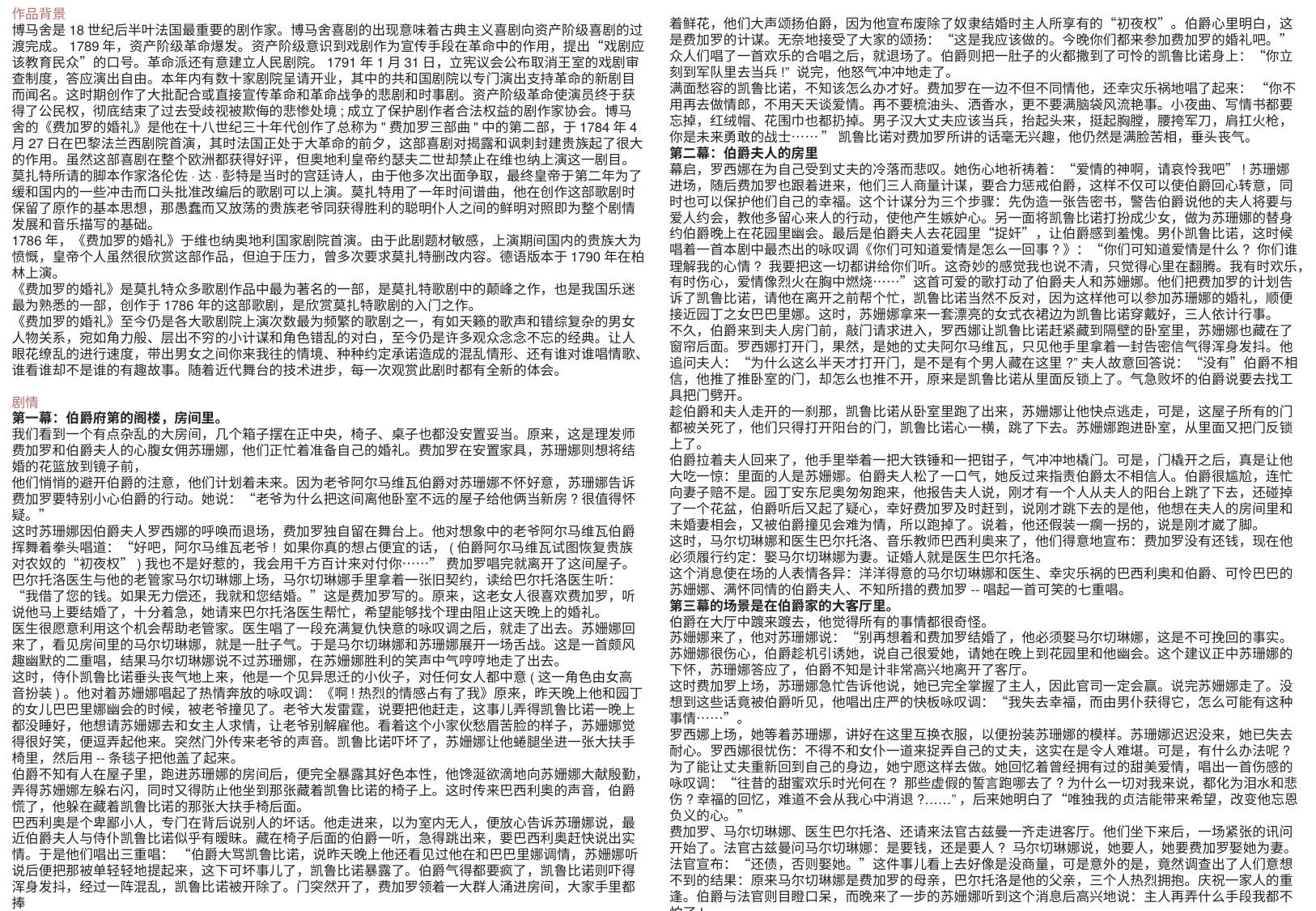

作品背景
博马舍是18世纪后半叶法国最重要的剧作家。博马舍喜剧的出现意味着古典主义喜剧向资产阶级喜剧的过渡完成。1789年，资产阶级革命爆发。资产阶级意识到戏剧作为宣传手段在革命中的作用，提出“戏剧应该教育民众”的口号。革命派还有意建立人民剧院。1791年1月31日，立宪议会公布取消王室的戏剧审查制度，答应演出自由。本年内有数十家剧院呈请开业，其中的共和国剧院以专门演出支持革命的新剧目而闻名。这时期创作了大批配合或直接宣传革命和革命战争的悲剧和时事剧。资产阶级革命使演员终于获得了公民权，彻底结束了过去受歧视被欺侮的悲惨处境;成立了保护剧作者合法权益的剧作家协会。博马舍的《费加罗的婚礼》是他在十八世纪三十年代创作了总称为"费加罗三部曲"中的第二部，于1784年4月27日在巴黎法兰西剧院首演，其时法国正处于大革命的前夕，这部喜剧对揭露和讽刺封建贵族起了很大的作用。虽然这部喜剧在整个欧洲都获得好评，但奥地利皇帝约瑟夫二世却禁止在维也纳上演这一剧目。
莫扎特所请的脚本作家洛伦佐·达·彭特是当时的宫廷诗人，由于他多次出面争取，最终皇帝于第二年为了缓和国内的一些冲击而口头批准改编后的歌剧可以上演。莫扎特用了一年时间谱曲，他在创作这部歌剧时保留了原作的基本思想，那愚蠢而又放荡的贵族老爷同获得胜利的聪明仆人之间的鲜明对照即为整个剧情发展和音乐描写的基础。
1786年，《费加罗的婚礼》于维也纳奥地利国家剧院首演。由于此剧题材敏感，上演期间国内的贵族大为愤慨，皇帝个人虽然很欣赏这部作品，但迫于压力，曾多次要求莫扎特删改内容。德语版本于1790年在柏林上演。
《费加罗的婚礼》是莫扎特众多歌剧作品中最为著名的一部，是莫扎特歌剧中的颠峰之作，也是我国乐迷最为熟悉的一部，创作于1786年的这部歌剧，是欣赏莫扎特歌剧的入门之作。
《费加罗的婚礼》至今仍是各大歌剧院上演次数最为频繁的歌剧之一，有如天籁的歌声和错综复杂的男女人物关系，宛如角力般、层出不穷的小计谋和角色错乱的对白，至今仍是许多观众念念不忘的经典。让人眼花缭乱的进行速度，带出男女之间你来我往的情境、种种约定承诺造成的混乱情形、还有谁对谁唱情歌、谁看谁却不是谁的有趣故事。随着近代舞台的技术进步，每一次观赏此剧时都有全新的体会。

剧情
第一幕：伯爵府第的阁楼，房间里。
我们看到一个有点杂乱的大房间，几个箱子摆在正中央，椅子、桌子也都没安置妥当。原来，这是理发师费加罗和伯爵夫人的心腹女佣苏珊娜，他们正忙着准备自己的婚礼。费加罗在安置家具，苏珊娜则想将结婚的花篮放到镜子前，
他们悄悄的避开伯爵的注意，他们计划着未来。因为老爷阿尔马维瓦伯爵对苏珊娜不怀好意，苏珊娜告诉费加罗要特别小心伯爵的行动。她说：“老爷为什么把这间离他卧室不远的屋子给他俩当新房?很值得怀疑。”
这时苏珊娜因伯爵夫人罗西娜的呼唤而退场，费加罗独自留在舞台上。他对想象中的老爷阿尔马维瓦伯爵挥舞着拳头唱道：“好吧，阿尔马维瓦老爷! 如果你真的想占便宜的话，(伯爵阿尔马维瓦试图恢复贵族对农奴的“初夜权”)我也不是好惹的，我会用千方百计来对付你……” 费加罗唱完就离开了这间屋子。
巴尔托洛医生与他的老管家马尔切琳娜上场，马尔切琳娜手里拿着一张旧契约，读给巴尔托洛医生听：“我借了您的钱。如果无力偿还，我就和您结婚。”这是费加罗写的。原来，这老女人很喜欢费加罗，听说他马上要结婚了，十分着急，她请来巴尔托洛医生帮忙，希望能够找个理由阻止这天晚上的婚礼。
医生很愿意利用这个机会帮助老管家。医生唱了一段充满复仇快意的咏叹调之后，就走了出去。苏姗娜回来了，看见房间里的马尔切琳娜，就是一肚子气。于是马尔切琳娜和苏珊娜展开一场舌战。这是一首颇风趣幽默的二重唱，结果马尔切琳娜说不过苏珊娜，在苏姗娜胜利的笑声中气哼哼地走了出去。
这时，侍仆凯鲁比诺垂头丧气地上来，他是一个见异思迁的小伙子，对任何女人都中意(这一角色由女高音扮装)。他对着苏姗娜唱起了热情奔放的咏叹调：《啊!热烈的情感占有了我》原来，昨天晚上他和园丁的女儿巴巴里娜幽会的时候，被老爷撞见了。老爷大发雷霆，说要把他赶走，这事儿弄得凯鲁比诺一晚上都没睡好，他想请苏姗娜去和女主人求情，让老爷别解雇他。看着这个小家伙愁眉苦脸的样子，苏姗娜觉得很好笑，便逗弄起他来。突然门外传来老爷的声音。凯鲁比诺吓坏了，苏姗娜让他蜷腿坐进一张大扶手椅里，然后用--条毯子把他盖了起来。
伯爵不知有人在屋子里，跑进苏珊娜的房间后，便完全暴露其好色本性，他馋涎欲滴地向苏姗娜大献殷勤，弄得苏姗娜左躲右闪，同时又得防止他坐到那张藏着凯鲁比诺的椅子上。这时传来巴西利奥的声音，伯爵慌了，他躲在藏着凯鲁比诺的那张大扶手椅后面。
巴西利奥是个卑鄙小人，专门在背后说别人的坏话。他走进来，以为室内无人，便放心告诉苏珊娜说，最近伯爵夫人与侍仆凯鲁比诺似乎有暧昧。藏在椅子后面的伯爵一听，急得跳出来，要巴西利奥赶快说出实情。于是他们唱出三重唱： “伯爵大骂凯鲁比诺，说昨天晚上他还看见过他在和巴巴里娜调情，苏姗娜听说后便把那被单轻轻地提起来，这下可坏事儿了，凯鲁比诺暴露了。伯爵气得都要疯了，凯鲁比诺则吓得浑身发抖，经过一阵混乱，凯鲁比诺被开除了。门突然开了，费加罗领着一大群人涌进房间，大家手里都捧
着鲜花，他们大声颂扬伯爵，因为他宣布废除了奴隶结婚时主人所享有的“初夜权”。伯爵心里明白，这是费加罗的计谋。无奈地接受了大家的颂扬：“这是我应该做的。今晚你们都来参加费加罗的婚礼吧。”
众人们唱了一首欢乐的合唱之后，就退场了。伯爵则把一肚子的火都撒到了可怜的凯鲁比诺身上：“你立刻到军队里去当兵!” 说完，他怒气冲冲地走了。
满面愁容的凯鲁比诺，不知该怎么办才好。费加罗在一边不但不同情他，还幸灾乐祸地唱了起来： “你不用再去做情郎，不用天天谈爱情。再不要梳油头、洒香水，更不要满脑袋风流艳事。小夜曲、写情书都要忘掉，红绒帽、花围巾也都扔掉。男子汉大丈夫应该当兵，抬起头来，挺起胸膛，腰挎军刀，肩扛火枪，你是未来勇敢的战士…… ” 凯鲁比诺对费加罗所讲的话毫无兴趣，他仍然是满脸苦相，垂头丧气。
第二幕：伯爵夫人的房里
幕启，罗西娜在为自己受到丈夫的冷落而悲叹。她伤心地祈祷着：“爱情的神啊，请哀怜我吧”!苏珊娜进场，随后费加罗也跟着进来，他们三人商量计谋，要合力惩戒伯爵，这样不仅可以使伯爵回心转意，同时也可以保护他们自己的幸福。这个计谋分为三个步骤：先伪造一张告密书，警告伯爵说他的夫人将要与爱人约会，教他多留心来人的行动，使他产生嫉妒心。另一面将凯鲁比诺打扮成少女，做为苏珊娜的替身约伯爵晚上在花园里幽会。最后是伯爵夫人去花园里“捉奸”，让伯爵感到羞愧。男仆凯鲁比诺，这时候唱着一首本剧中最杰出的咏叹调《你们可知道爱情是怎么一回事?》：“你们可知道爱情是什么? 你们谁理解我的心情? 我要把这一切都讲给你们听。这奇妙的感觉我也说不清，只觉得心里在翻腾。我有时欢乐，有时伤心，爱情像烈火在胸中燃烧……”这首可爱的歌打动了伯爵夫人和苏姗娜。他们把费加罗的计划告诉了凯鲁比诺，请他在离开之前帮个忙，凯鲁比诺当然不反对，因为这样他可以参加苏珊娜的婚礼，顺便接近园丁之女巴巴里娜。这时，苏姗娜拿来一套漂亮的女式衣裙边为凯鲁比诺穿戴好，三人依计行事。
不久，伯爵来到夫人房门前，敲门请求进入，罗西娜让凯鲁比诺赶紧藏到隔壁的卧室里，苏姗娜也藏在了窗帘后面。罗西娜打开门，果然，是她的丈夫阿尔马维瓦，只见他手里拿着一封告密信气得浑身发抖。他追问夫人：“为什么这么半天才打开门，是不是有个男人藏在这里?”夫人故意回答说：“没有”伯爵不相信，他推了推卧室的门，却怎么也推不开，原来是凯鲁比诺从里面反锁上了。气急败坏的伯爵说要去找工具把门劈开。
趁伯爵和夫人走开的一刹那，凯鲁比诺从卧室里跑了出来，苏姗娜让他快点逃走，可是，这屋子所有的门都被关死了，他们只得打开阳台的门，凯鲁比诺心一横，跳了下去。苏姗娜跑进卧室，从里面又把门反锁上了。
伯爵拉着夫人回来了，他手里举着一把大铁锤和一把钳子，气冲冲地橇门。可是，门橇开之后，真是让他大吃一惊：里面的人是苏姗娜。伯爵夫人松了一口气，她反过来指责伯爵太不相信人。伯爵很尴尬，连忙向妻子赔不是。园丁安东尼奥匆匆跑来，他报告夫人说，刚才有一个人从夫人的阳台上跳了下去，还碰掉了一个花盆，伯爵听后又起了疑心，幸好费加罗及时赶到，说刚才跳下去的是他，他想在夫人的房间里和未婚妻相会，又被伯爵撞见会难为情，所以跑掉了。说着，他还假装一瘸一拐的，说是刚才崴了脚。
这时，马尔切琳娜和医生巴尔托洛、音乐教师巴西利奥来了，他们得意地宣布：费加罗没有还钱，现在他必须履行约定：娶马尔切琳娜为妻。证婚人就是医生巴尔托洛。
这个消息使在场的人表情各异：洋洋得意的马尔切琳娜和医生、幸灾乐祸的巴西利奥和伯爵、可怜巴巴的苏姗娜、满怀同情的伯爵夫人、不知所措的费加罗--唱起一首可笑的七重唱。
第三幕的场景是在伯爵家的大客厅里。
伯爵在大厅中踱来踱去，他觉得所有的事情都很奇怪。
苏姗娜来了，他对苏珊娜说：“别再想着和费加罗结婚了，他必须娶马尔切琳娜，这是不可挽回的事实。苏姗娜很伤心，伯爵趁机引诱她，说自己很爱她，请她在晚上到花园里和他幽会。这个建议正中苏珊娜的下怀，苏珊娜答应了，伯爵不知是计非常高兴地离开了客厅。
这时费加罗上场，苏珊娜急忙告诉他说，她已完全掌握了主人，因此官司一定会赢。说完苏姗娜走了。没想到这些话竟被伯爵听见，他唱出庄严的快板咏叹调：“我失去幸福，而由男仆获得它，怎么可能有这种事情……”。
罗西娜上场，她等着苏珊娜，讲好在这里互换衣服，以便扮装苏珊娜的模样。苏珊娜迟迟没来，她已失去耐心。罗西娜很忧伤：不得不和女仆一道来捉弄自己的丈夫，这实在是令人难堪。可是，有什么办法呢?为了能让丈夫重新回到自己的身边，她宁愿这样去做。她回忆着曾经拥有过的甜美爱情，唱出一首伤感的咏叹调：“往昔的甜蜜欢乐时光何在? 那些虚假的誓言跑哪去了?为什么一切对我来说，都化为泪水和悲伤?幸福的回忆，难道不会从我心中消退?……”，后来她明白了“唯独我的贞洁能带来希望，改变他忘恩负义的心。”
费加罗、马尔切琳娜、医生巴尔托洛、还请来法官古兹曼一齐走进客厅。他们坐下来后，一场紧张的讯问开始了。法官古兹曼问马尔切琳娜：是要钱，还是要人? 马尔切琳娜说，她要人，她要费加罗娶她为妻。法官宣布：“还债，否则娶她。”这件事儿看上去好像是没商量，可是意外的是，竟然调查出了人们意想不到的结果：原来马尔切琳娜是费加罗的母亲，巴尔托洛是他的父亲，三个人热烈拥抱。庆祝一家人的重逢。伯爵与法官则目瞪口呆，而晚来了一步的苏姗娜听到这个消息后高兴地说：主人再弄什么手段我都不怕了!一